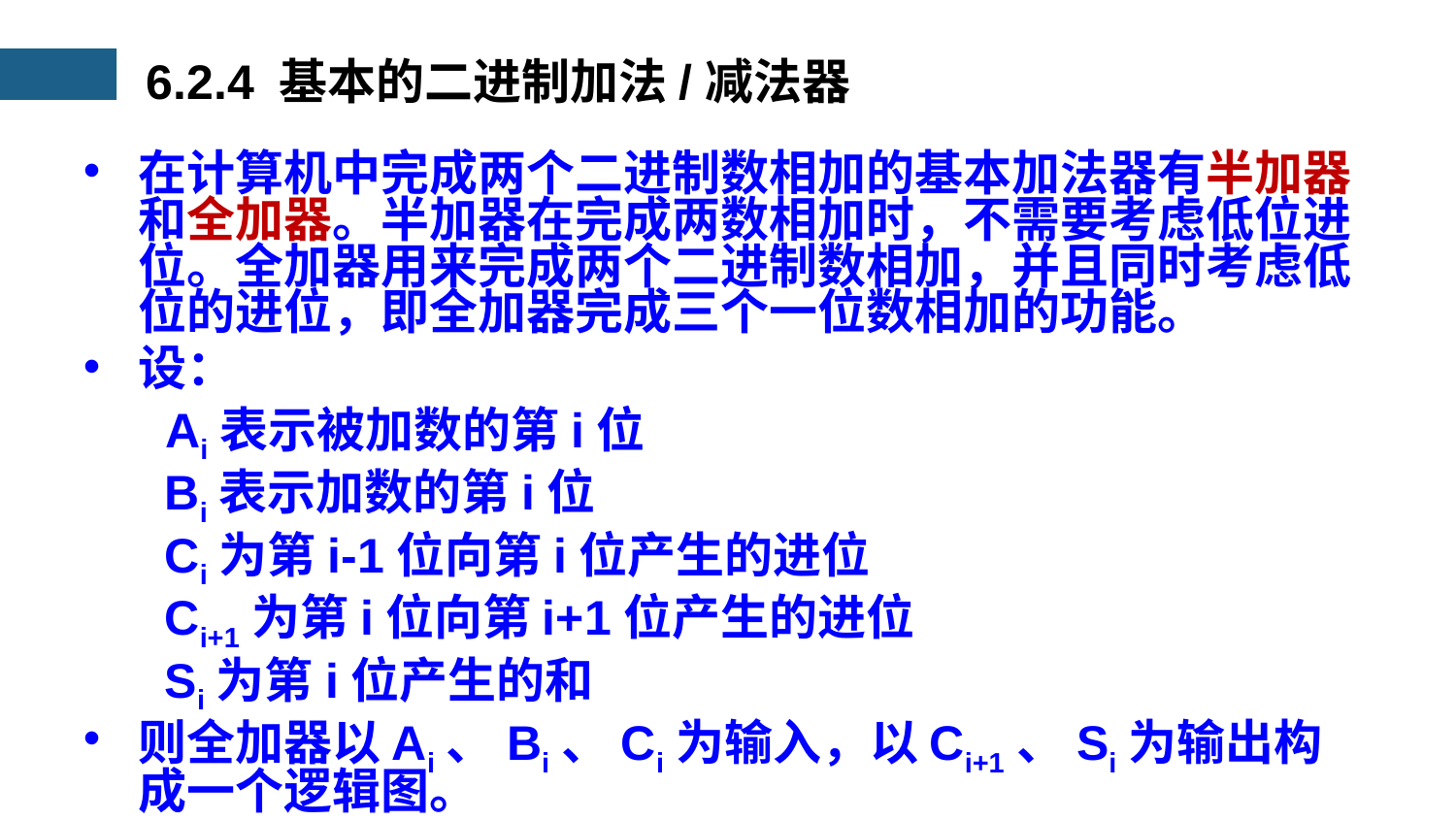

6.2.4 基本的二进制加法/减法器
在计算机中完成两个二进制数相加的基本加法器有半加器和全加器。半加器在完成两数相加时，不需要考虑低位进位。全加器用来完成两个二进制数相加，并且同时考虑低位的进位，即全加器完成三个一位数相加的功能。
设：
　  Ai表示被加数的第i位
      Bi表示加数的第i位
      Ci为第i-1位向第i位产生的进位
      Ci+1为第i位向第i+1位产生的进位
      Si为第i位产生的和
则全加器以Ai、Bi、Ci为输入，以Ci+1、Si为输出构成一个逻辑图。